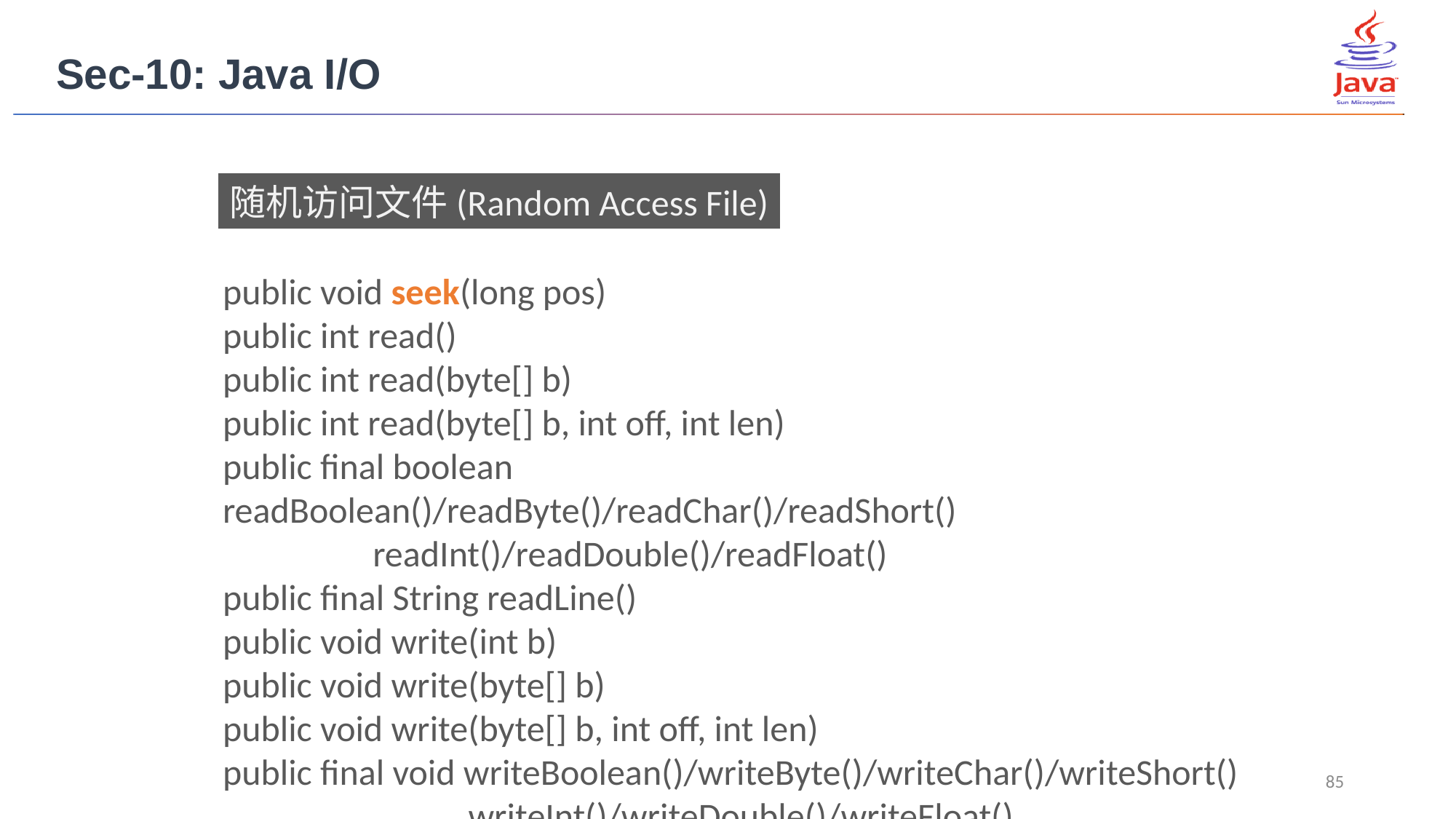

Sec-10: Java I/O
随机访问文件(Random Access File)
public void seek(long pos)
public int read()
public int read(byte[] b)
public int read(byte[] b, int off, int len)
public final boolean readBoolean()/readByte()/readChar()/readShort()
	     readInt()/readDouble()/readFloat()
public final String readLine()
public void write(int b)
public void write(byte[] b)
public void write(byte[] b, int off, int len)
public final void writeBoolean()/writeByte()/writeChar()/writeShort()
                              writeInt()/writeDouble()/writeFloat()
85